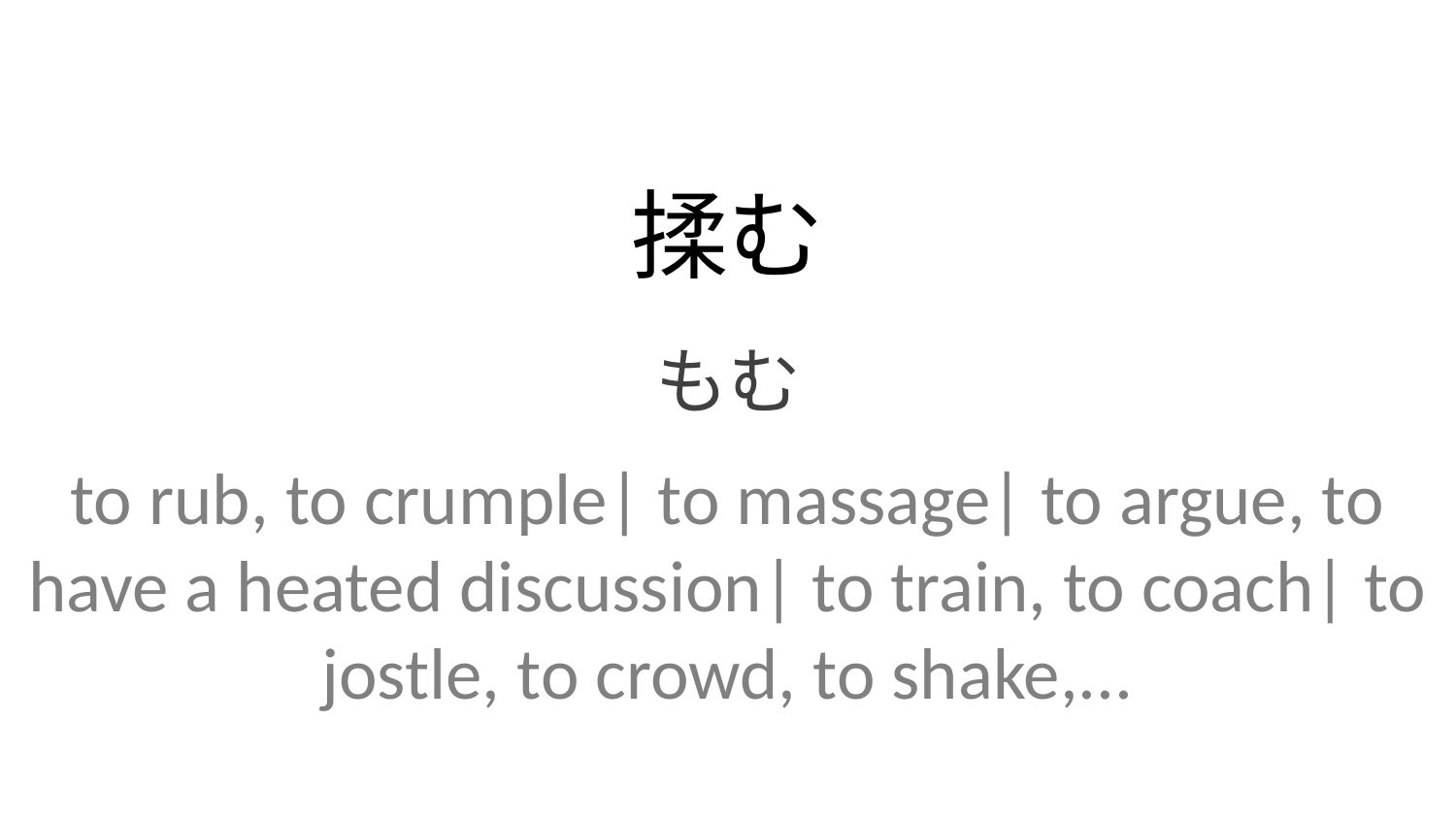

揉む

もむ
to rub, to crumple| to massage| to argue, to have a heated discussion| to train, to coach| to jostle, to crowd, to shake,...